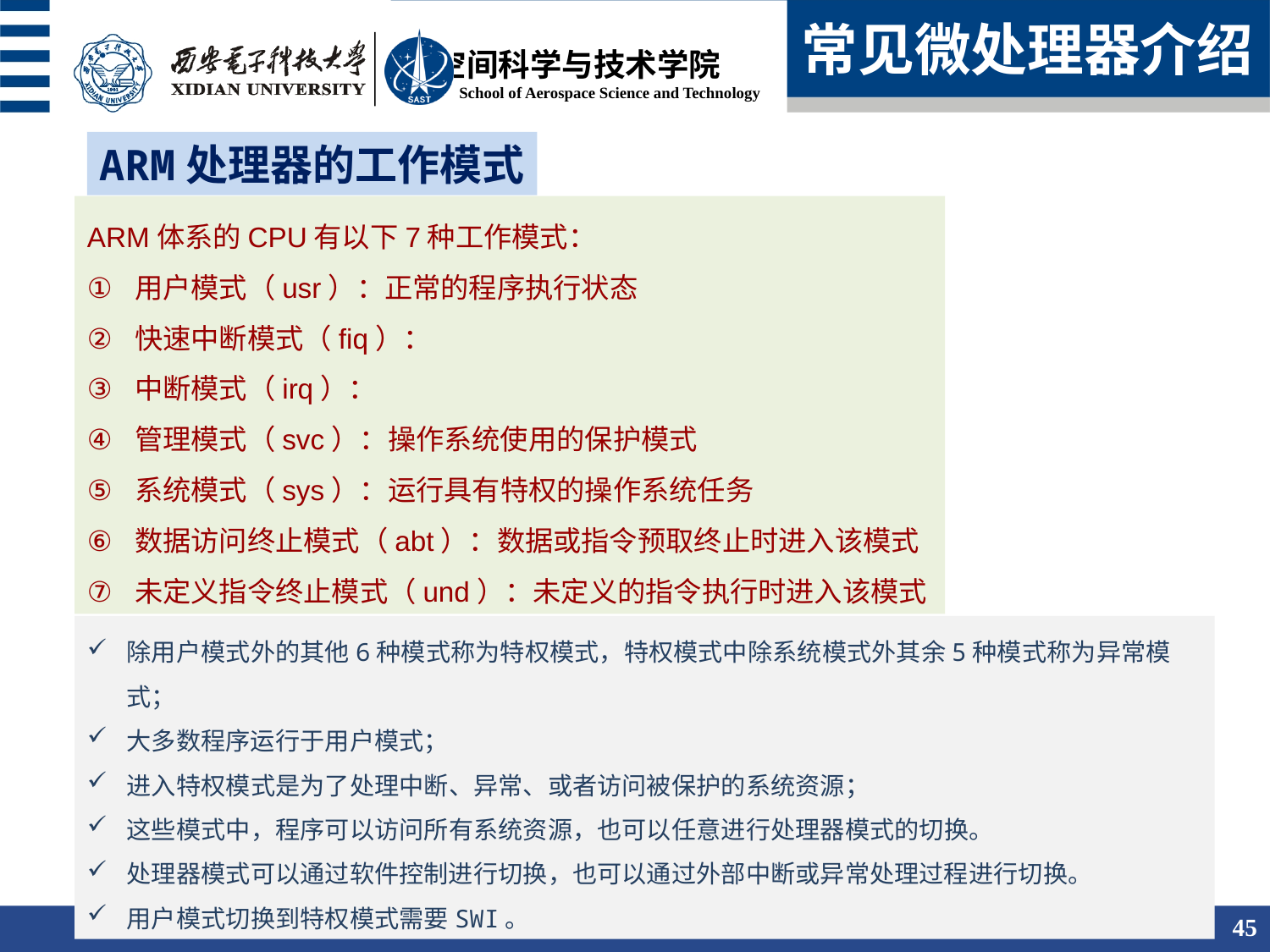

常见微处理器介绍
ARM处理器的工作模式
ARM体系的CPU有以下7种工作模式：
用户模式（usr）：正常的程序执行状态
快速中断模式（fiq）：
中断模式（irq）：
管理模式（svc）：操作系统使用的保护模式
系统模式（sys）：运行具有特权的操作系统任务
数据访问终止模式（abt）：数据或指令预取终止时进入该模式
未定义指令终止模式（und）：未定义的指令执行时进入该模式
除用户模式外的其他6种模式称为特权模式，特权模式中除系统模式外其余5种模式称为异常模式；
大多数程序运行于用户模式；
进入特权模式是为了处理中断、异常、或者访问被保护的系统资源；
这些模式中，程序可以访问所有系统资源，也可以任意进行处理器模式的切换。
处理器模式可以通过软件控制进行切换，也可以通过外部中断或异常处理过程进行切换。
用户模式切换到特权模式需要SWI。